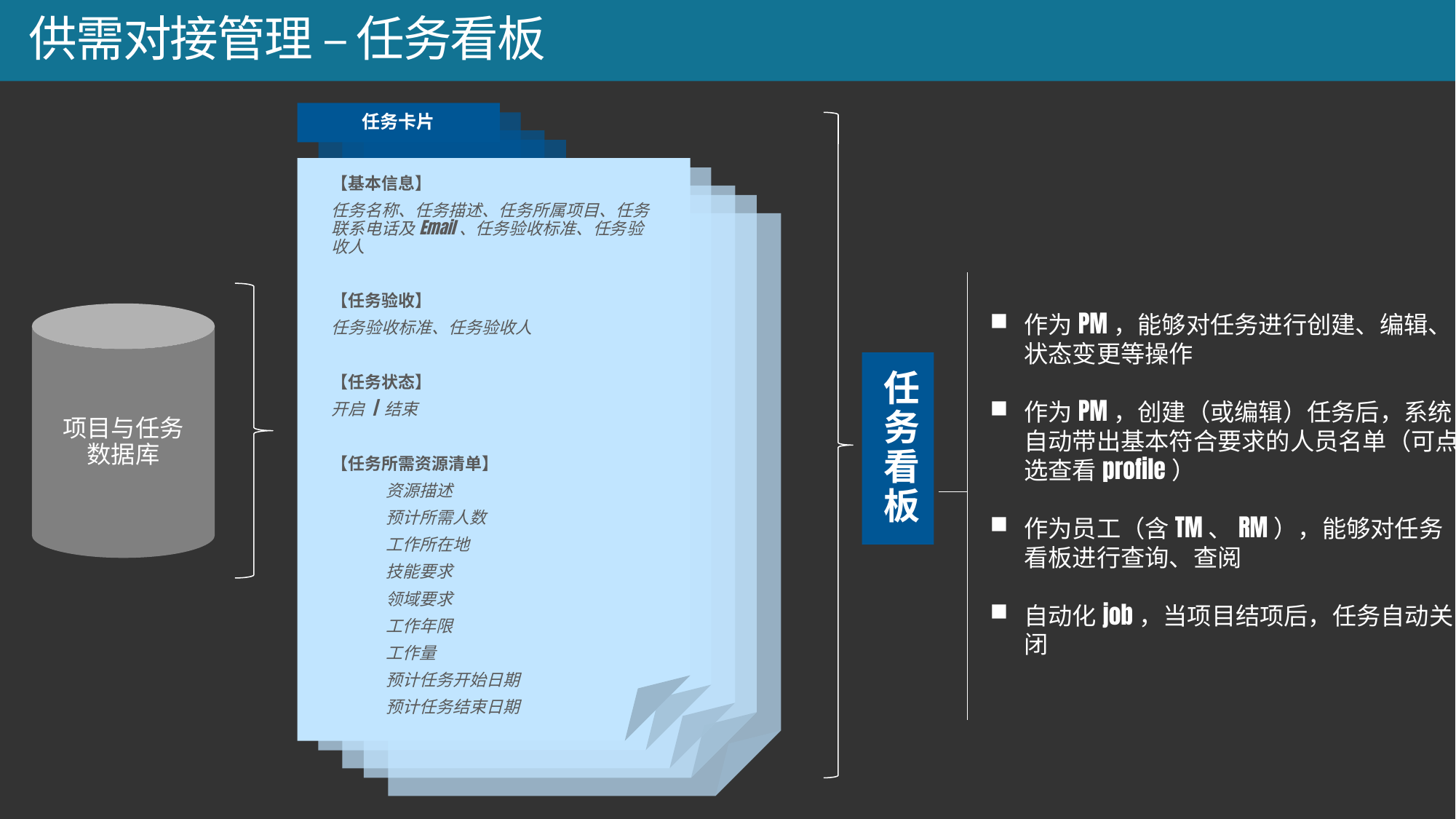

# 供需对接管理 – 任务看板
任务卡片

【基本信息】
任务名称、任务描述、任务所属项目、任务联系电话及Email、任务验收标准、任务验收人

【任务验收】
任务验收标准、任务验收人

【任务状态】
开启 | 结束

【任务所需资源清单】
资源描述
预计所需人数
工作所在地
技能要求
领域要求
工作年限
工作量
预计任务开始日期
预计任务结束日期

项目与任务数据库
作为PM，能够对任务进行创建、编辑、状态变更等操作

作为PM，创建（或编辑）任务后，系统自动带出基本符合要求的人员名单（可点选查看profile）

作为员工（含TM、RM），能够对任务看板进行查询、查阅

自动化job，当项目结项后，任务自动关闭
任务看板